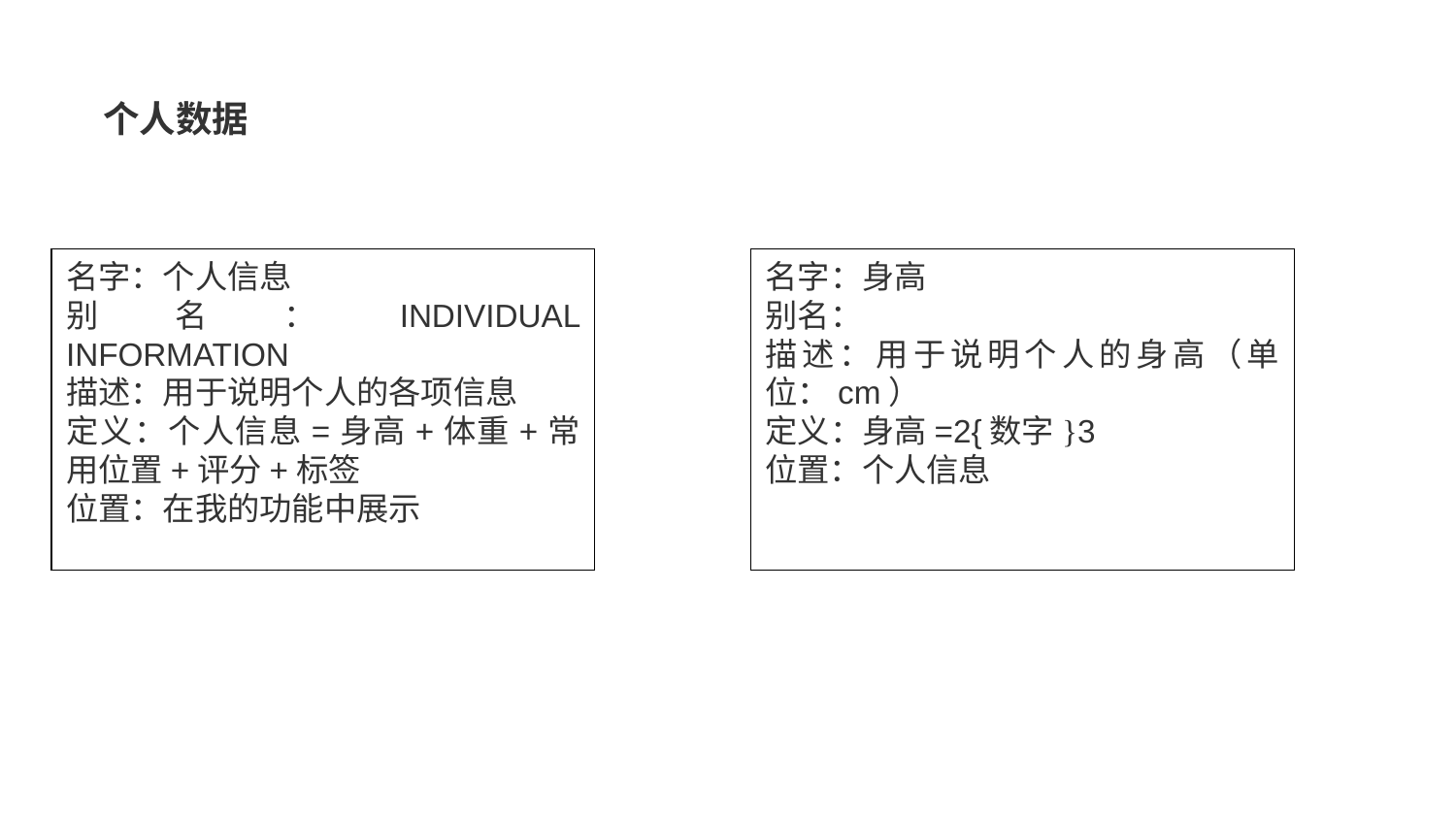

个人数据
名字：个人信息
别名：INDIVIDUAL INFORMATION
描述：用于说明个人的各项信息
定义：个人信息=身高+体重+常用位置+评分+标签
位置：在我的功能中展示
名字：身高
别名：
描述：用于说明个人的身高（单位：cm）
定义：身高=2{数字}3
位置：个人信息